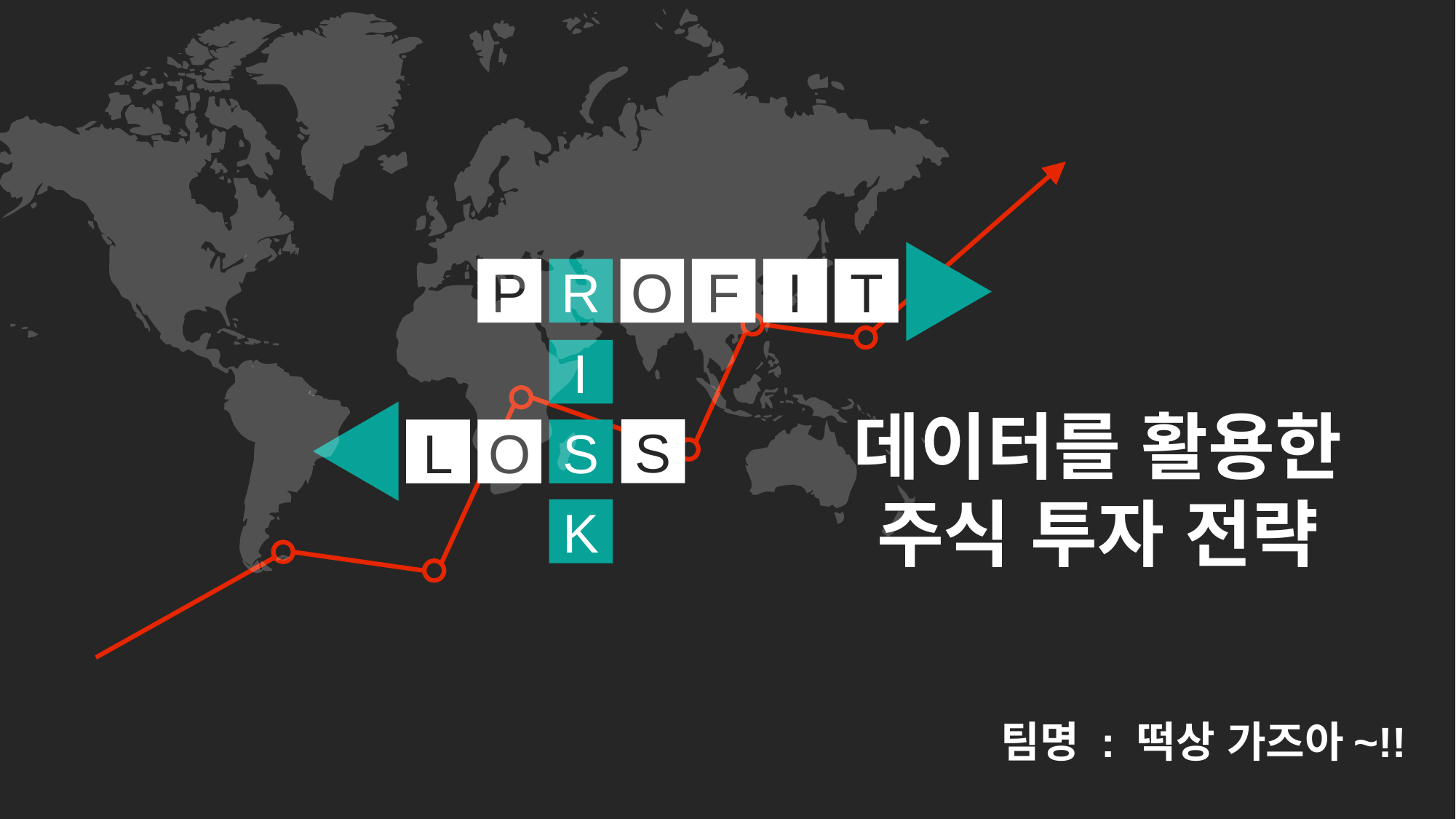

P
R
O
F
I
T
I

S
L
O
S
K
데이터를 활용한
주식 투자 전략
팀명 : 떡상 가즈아~!!